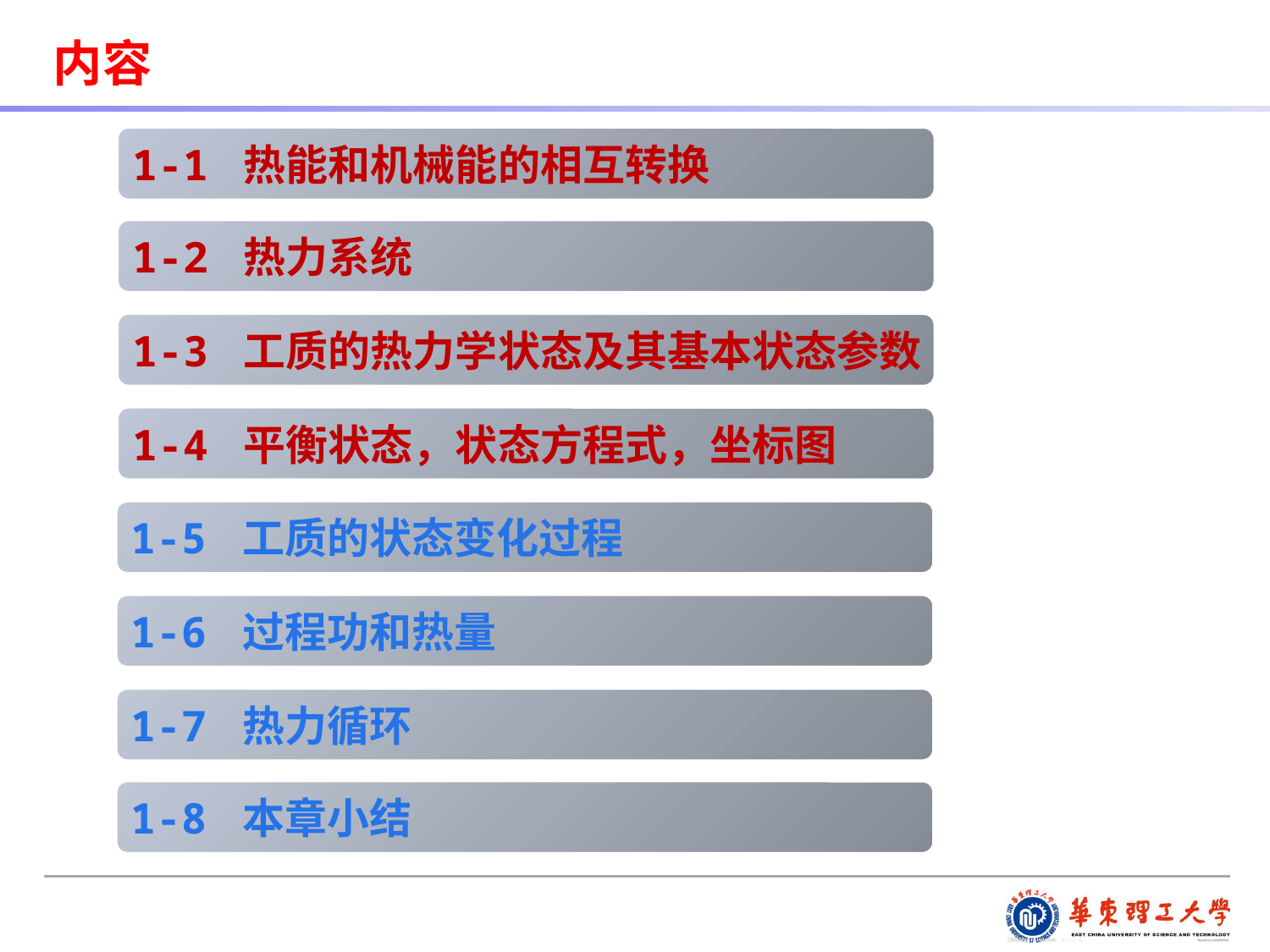

内容
1-1 热能和机械能的相互转换
1-2 热力系统
1-3 工质的热力学状态及其基本状态参数
1-4 平衡状态，状态方程式，坐标图
1-5 工质的状态变化过程
1-6 过程功和热量
1-7 热力循环
1-8 本章小结